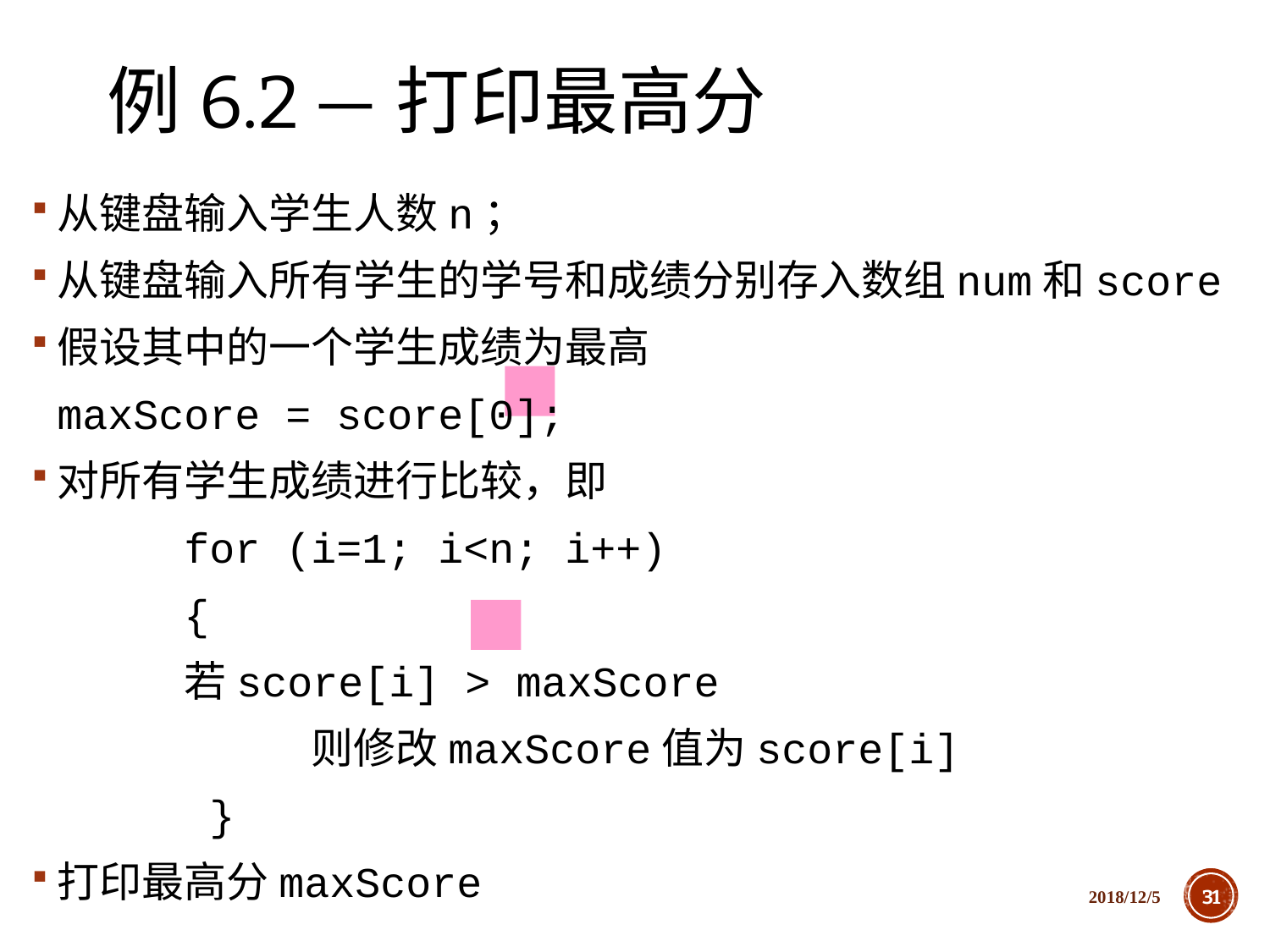

# 例6.2 —打印最高分
从键盘输入学生人数n；
从键盘输入所有学生的学号和成绩分别存入数组num和score
假设其中的一个学生成绩为最高
	maxScore = score[0];
对所有学生成绩进行比较，即
      for (i=1; i<n; i++)
      {
          	若score[i] > maxScore
			则修改maxScore值为score[i]
		 }
打印最高分maxScore

2018/12/5
31